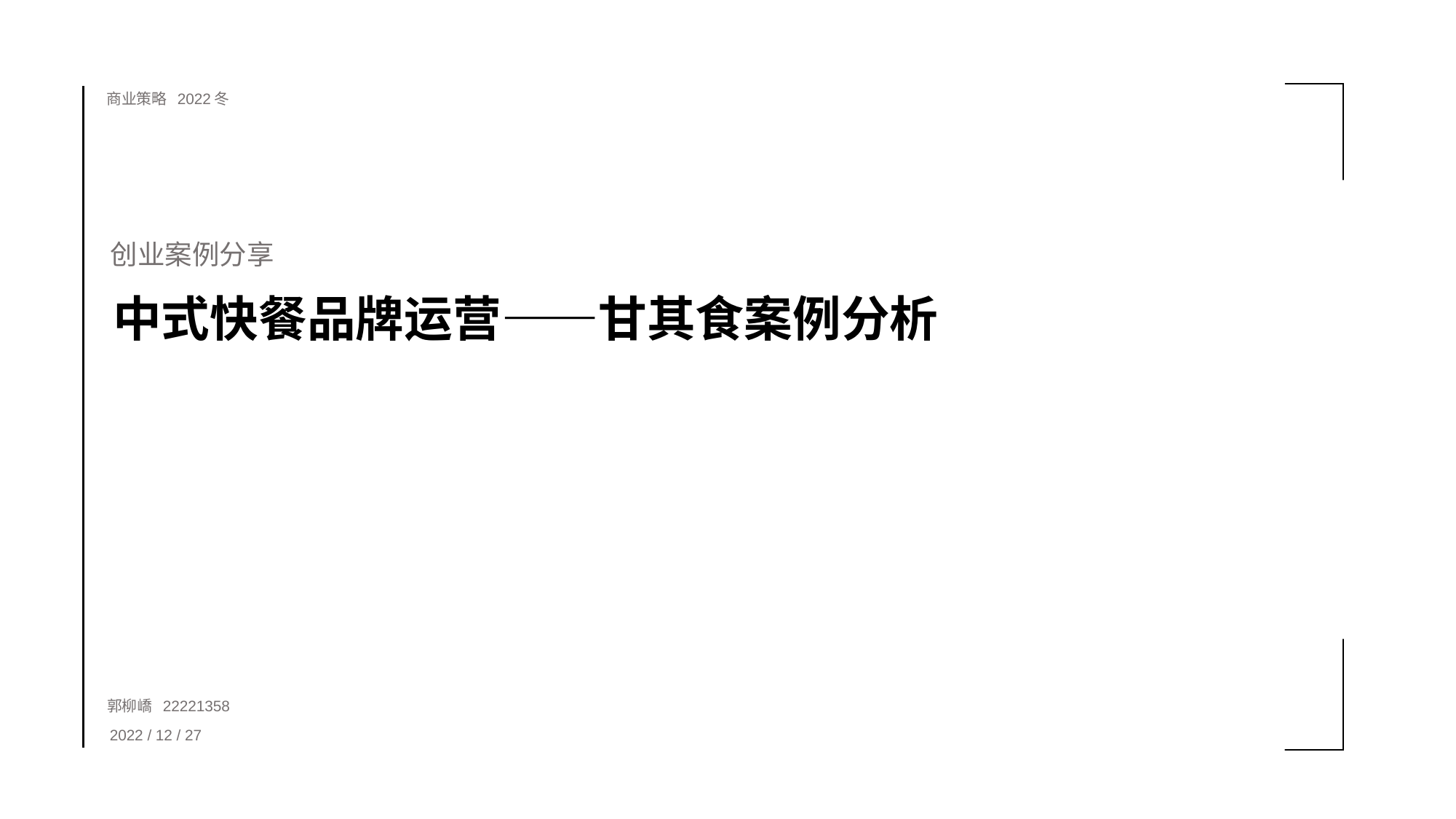

商业策略  2022冬

创业案例分享
中式快餐品牌运营——甘其食案例分析
郭柳嶠  22221358
2022 / 12 / 27